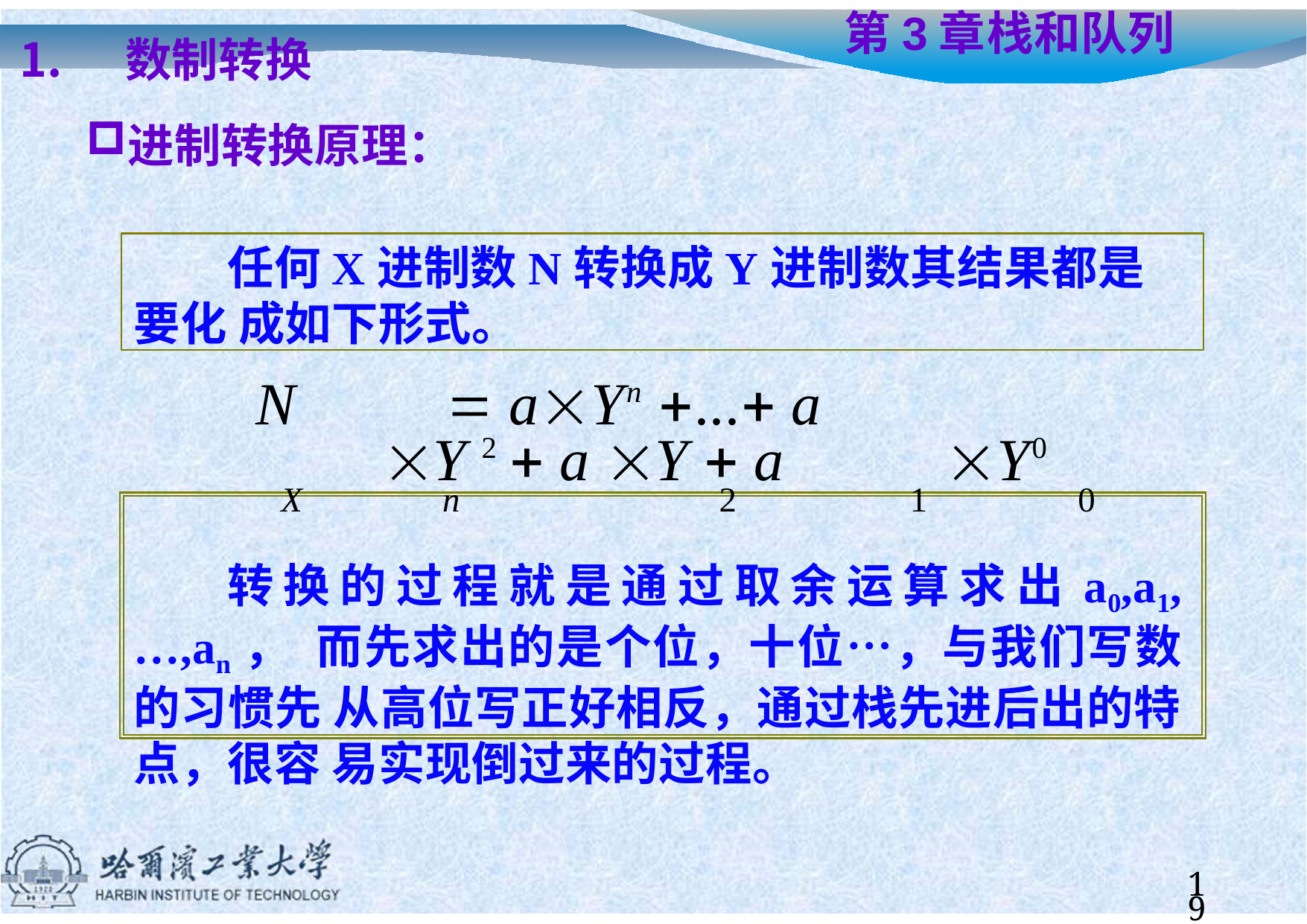

数制转换
进制转换原理：
# 第3章	栈和队列

任何X进制数N转换成Y进制数其结果都是要化 成如下形式。
N	= a	×Yn +...+ a	×Y 2 + a ×Y + a	×Y0
X	n	2	1	0

转换的过程就是通过取余运算求出a0,a1,…,an，  而先求出的是个位，十位…，与我们写数的习惯先 从高位写正好相反，通过栈先进后出的特点，很容 易实现倒过来的过程。

19